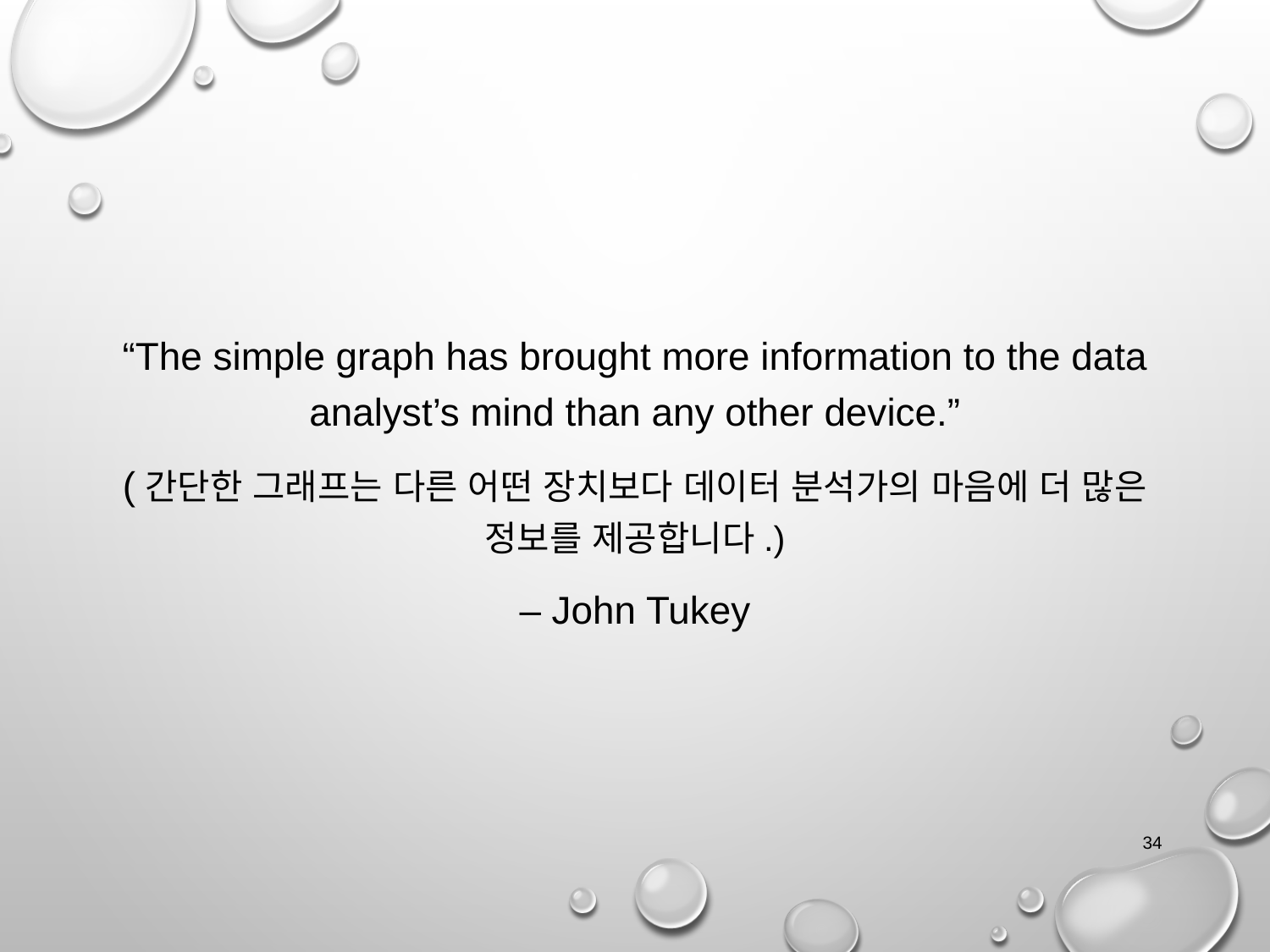

“The simple graph has brought more information to the data analyst’s mind than any other device.”
(간단한 그래프는 다른 어떤 장치보다 데이터 분석가의 마음에 더 많은 정보를 제공합니다.)
– John Tukey
34